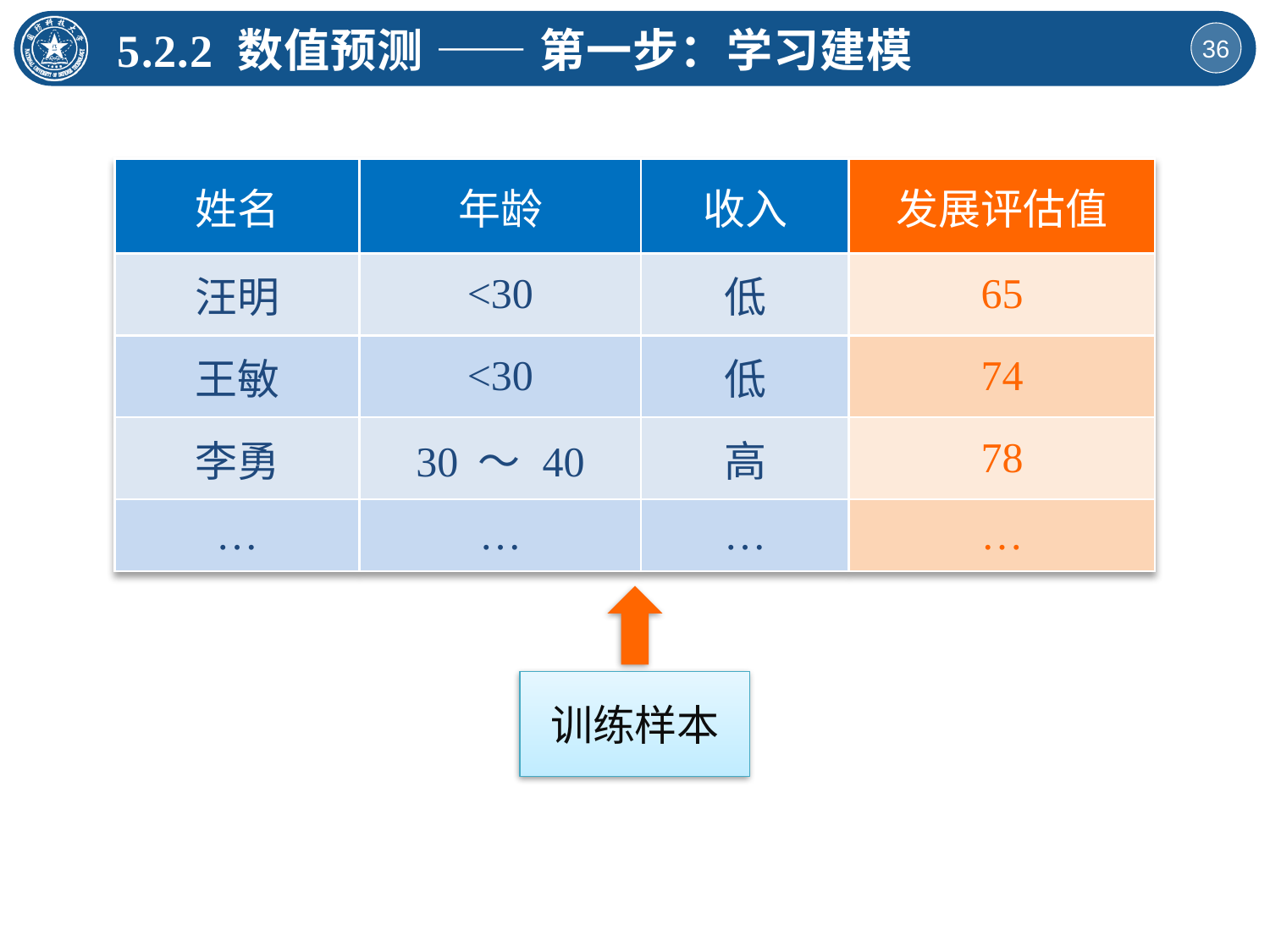

5.2.2 数值预测 —— 第一步：学习建模
| 姓名 | 年龄 | 收入 | 发展评估值 |
| --- | --- | --- | --- |
| 汪明 | <30 | 低 | 65 |
| 王敏 | <30 | 低 | 74 |
| 李勇 | 30 ～ 40 | 高 | 78 |
| … | … | … | … |

训练样本